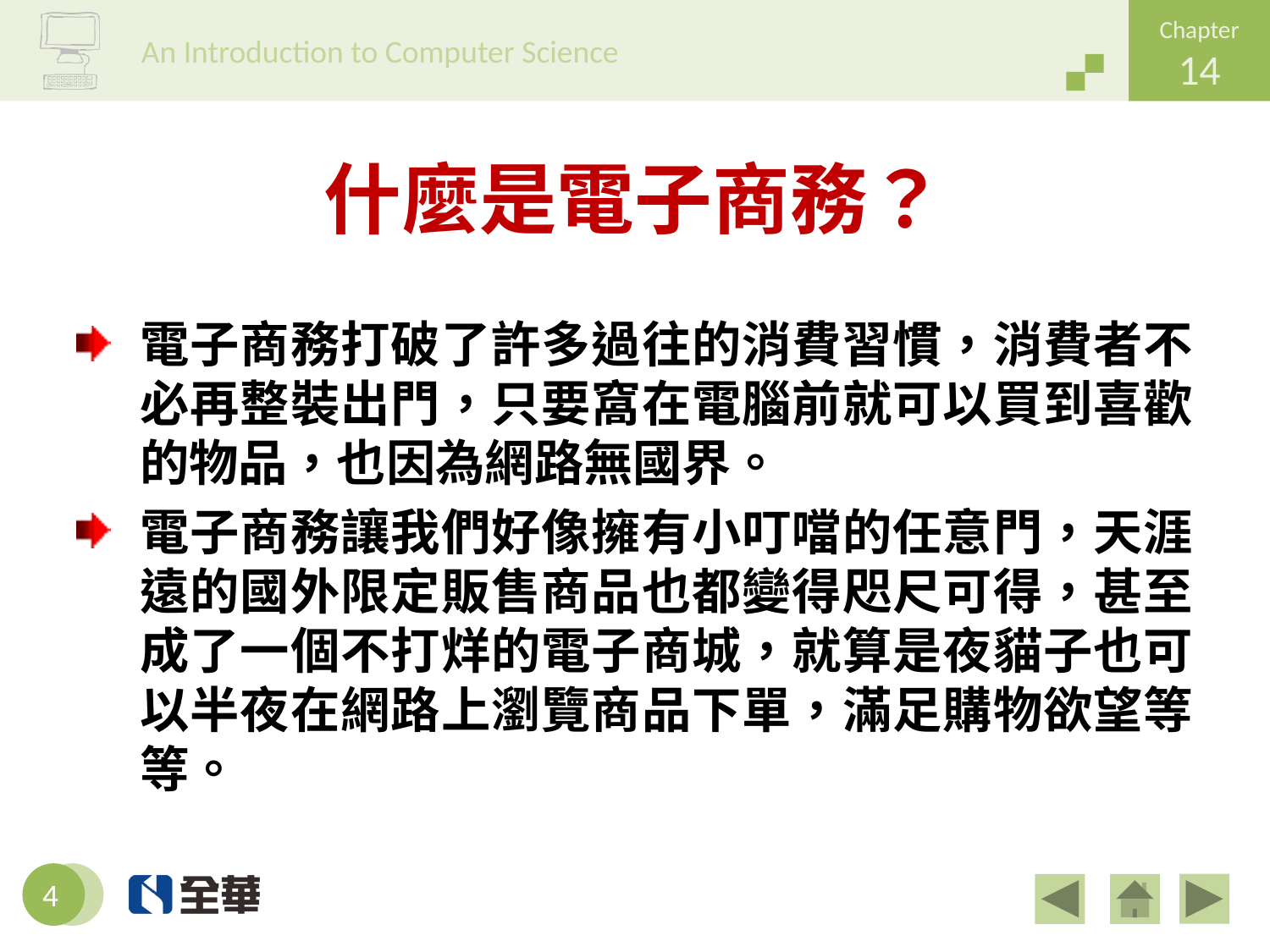

# 什麼是電子商務？
電子商務打破了許多過往的消費習慣，消費者不必再整裝出門，只要窩在電腦前就可以買到喜歡的物品，也因為網路無國界。
電子商務讓我們好像擁有小叮噹的任意門，天涯遠的國外限定販售商品也都變得咫尺可得，甚至成了一個不打烊的電子商城，就算是夜貓子也可以半夜在網路上瀏覽商品下單，滿足購物欲望等等。